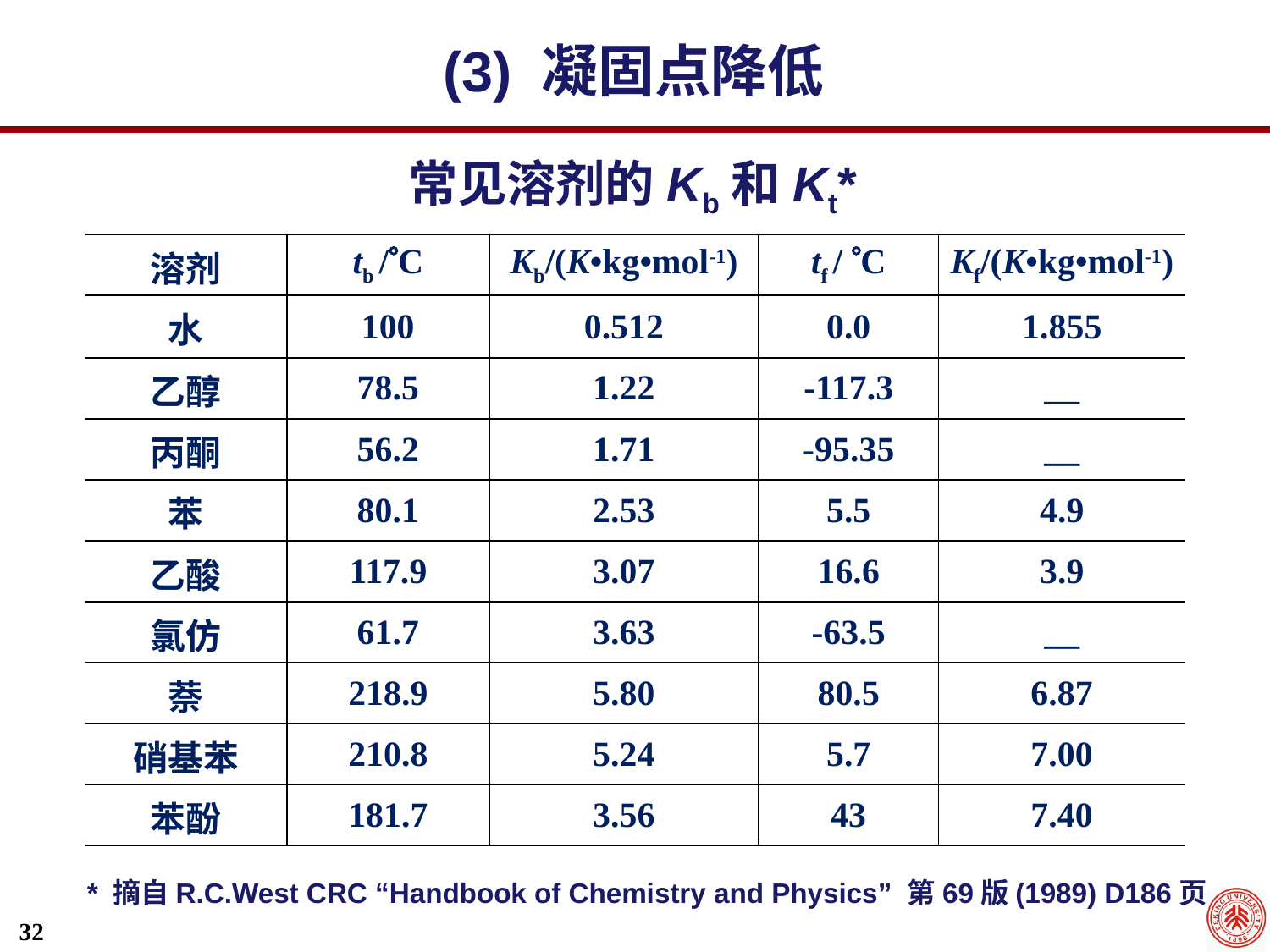

(3) 凝固点降低

常见溶剂的Kb和Kt*
| 溶剂 | tb /°C | Kb/(K•kg•mol-1) | tf / °C | Kf/(K•kg•mol-1) |
| --- | --- | --- | --- | --- |
| 水 | 100 | 0.512 | 0.0 | 1.855 |
| 乙醇 | 78.5 | 1.22 | -117.3 | \_\_ |
| 丙酮 | 56.2 | 1.71 | -95.35 | \_\_ |
| 苯 | 80.1 | 2.53 | 5.5 | 4.9 |
| 乙酸 | 117.9 | 3.07 | 16.6 | 3.9 |
| 氯仿 | 61.7 | 3.63 | -63.5 | \_\_ |
| 萘 | 218.9 | 5.80 | 80.5 | 6.87 |
| 硝基苯 | 210.8 | 5.24 | 5.7 | 7.00 |
| 苯酚 | 181.7 | 3.56 | 43 | 7.40 |
* 摘自R.C.West CRC “Handbook of Chemistry and Physics” 第69版(1989) D186页
32